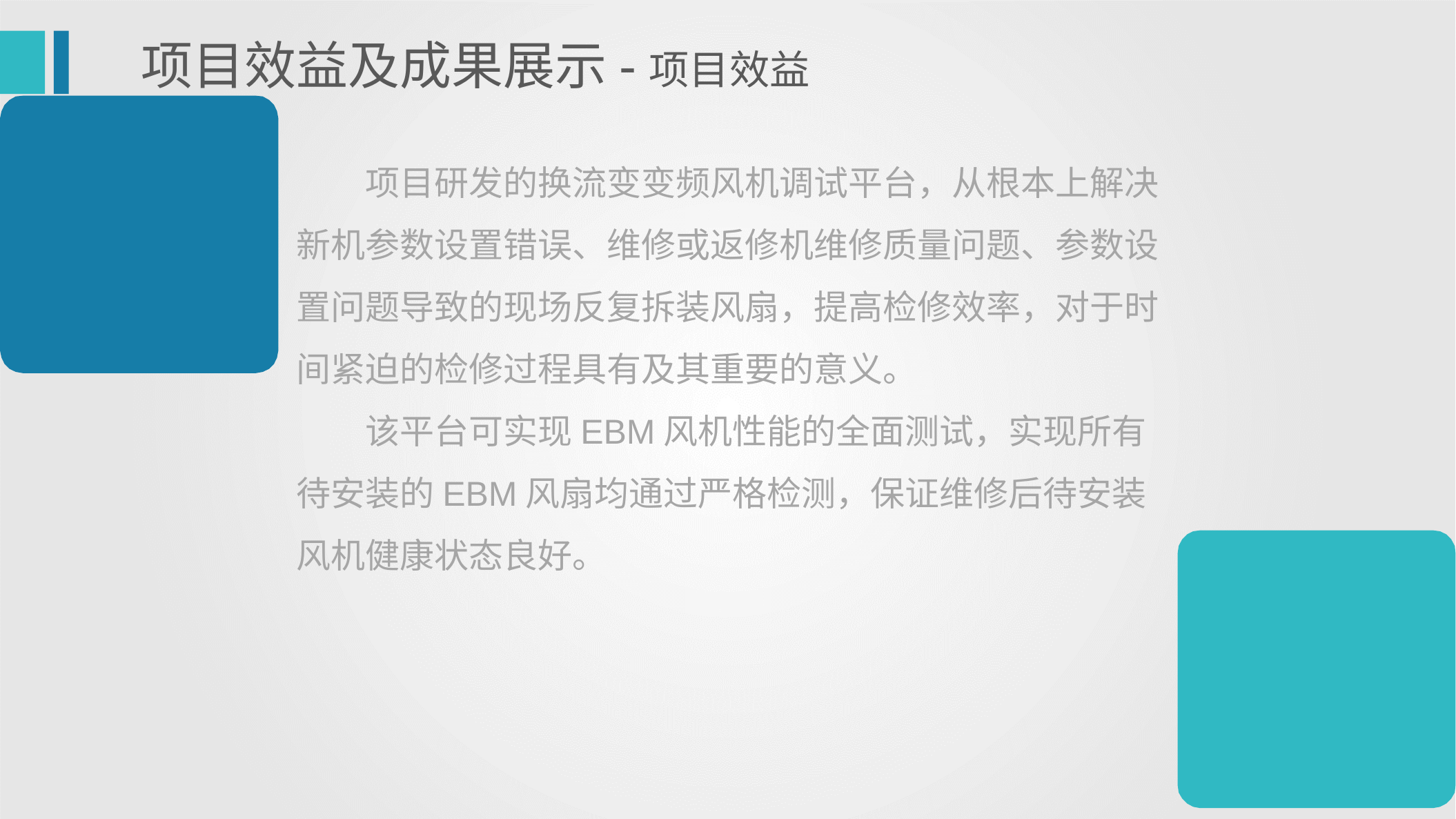

项目效益及成果展示-项目效益

项目研发的换流变变频风机调试平台，从根本上解决新机参数设置错误、维修或返修机维修质量问题、参数设置问题导致的现场反复拆装风扇，提高检修效率，对于时间紧迫的检修过程具有及其重要的意义。
该平台可实现EBM风机性能的全面测试，实现所有待安装的EBM风扇均通过严格检测，保证维修后待安装风机健康状态良好。